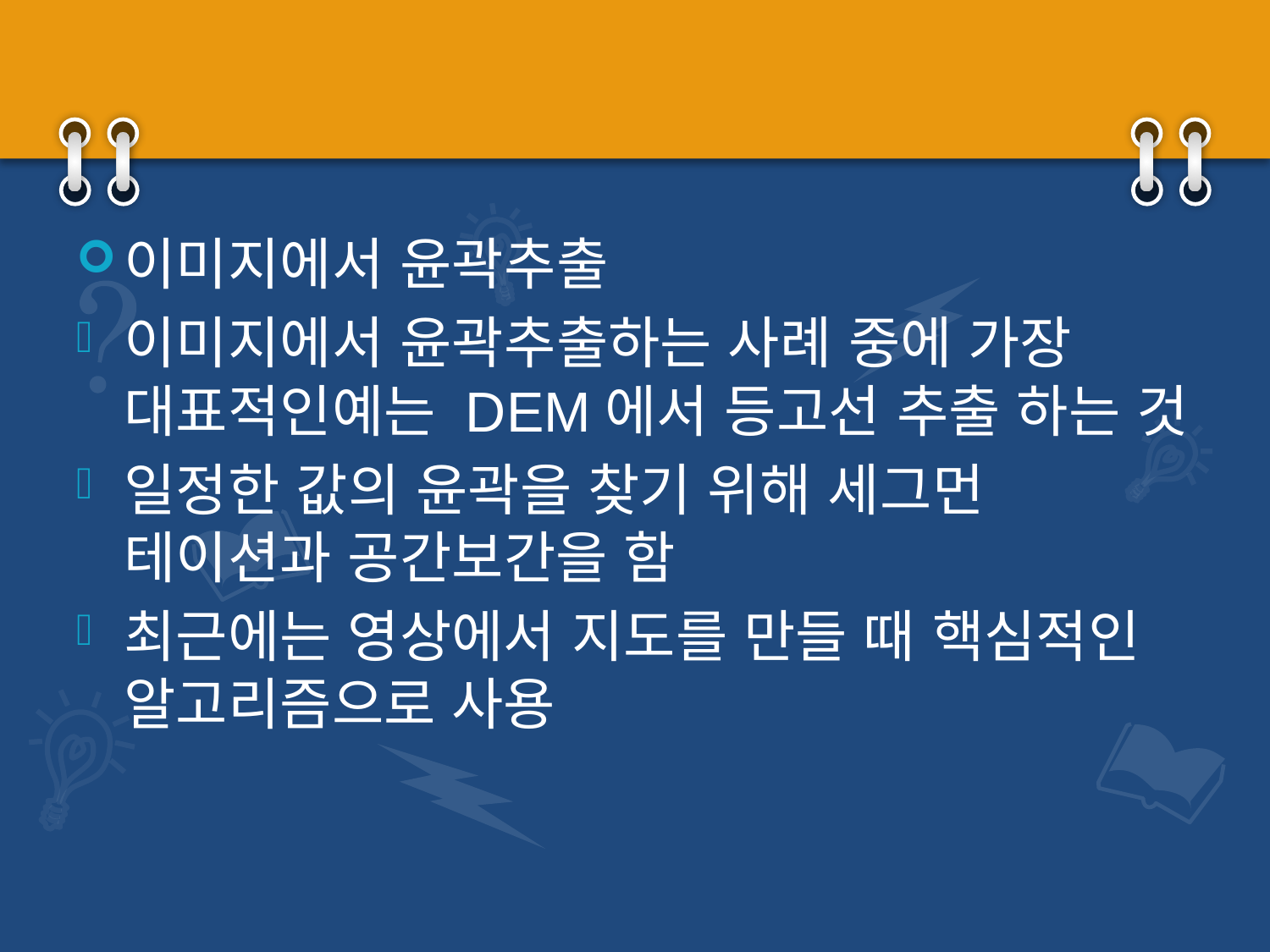

#
이미지에서 윤곽추출
이미지에서 윤곽추출하는 사례 중에 가장 대표적인예는 DEM에서 등고선 추출 하는 것
일정한 값의 윤곽을 찾기 위해 세그먼 테이션과 공간보간을 함
최근에는 영상에서 지도를 만들 때 핵심적인 알고리즘으로 사용